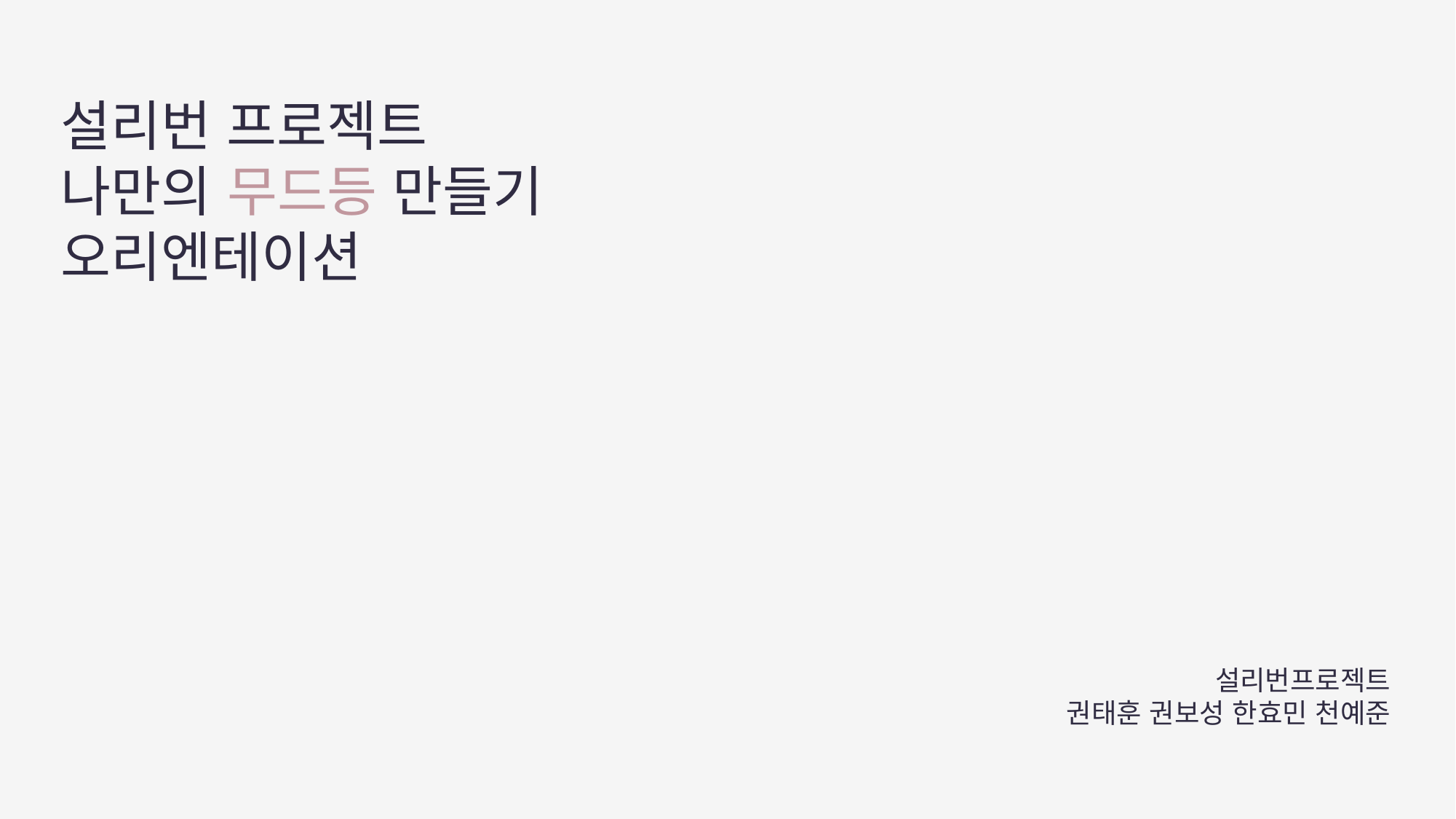

설리번 프로젝트
나만의 무드등 만들기
오리엔테이션
설리번프로젝트
권태훈 권보성 한효민 천예준